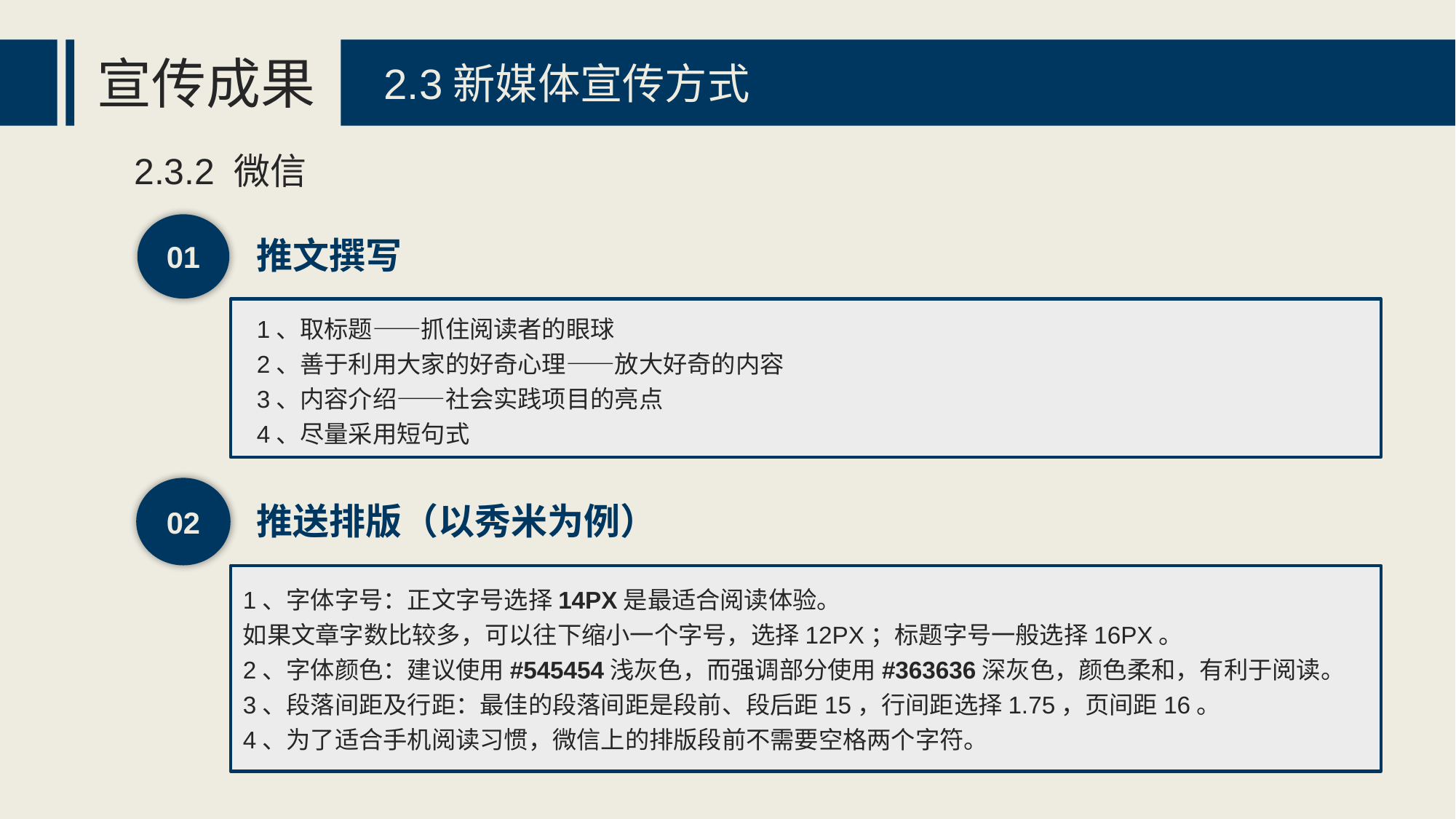

宣传成果
2.3新媒体宣传方式
2.3.2 微信
01
推文撰写

1、取标题——抓住阅读者的眼球
2、善于利用大家的好奇心理——放大好奇的内容
3、内容介绍——社会实践项目的亮点
4、尽量采用短句式
02
推送排版（以秀米为例）

1、字体字号：正文字号选择14PX是最适合阅读体验。
如果文章字数比较多，可以往下缩小一个字号，选择12PX；标题字号一般选择16PX。
2、字体颜色：建议使用#545454浅灰色，而强调部分使用#363636深灰色，颜色柔和，有利于阅读。
3、段落间距及行距：最佳的段落间距是段前、段后距15，行间距选择1.75，页间距16。
4、为了适合手机阅读习惯，微信上的排版段前不需要空格两个字符。
66